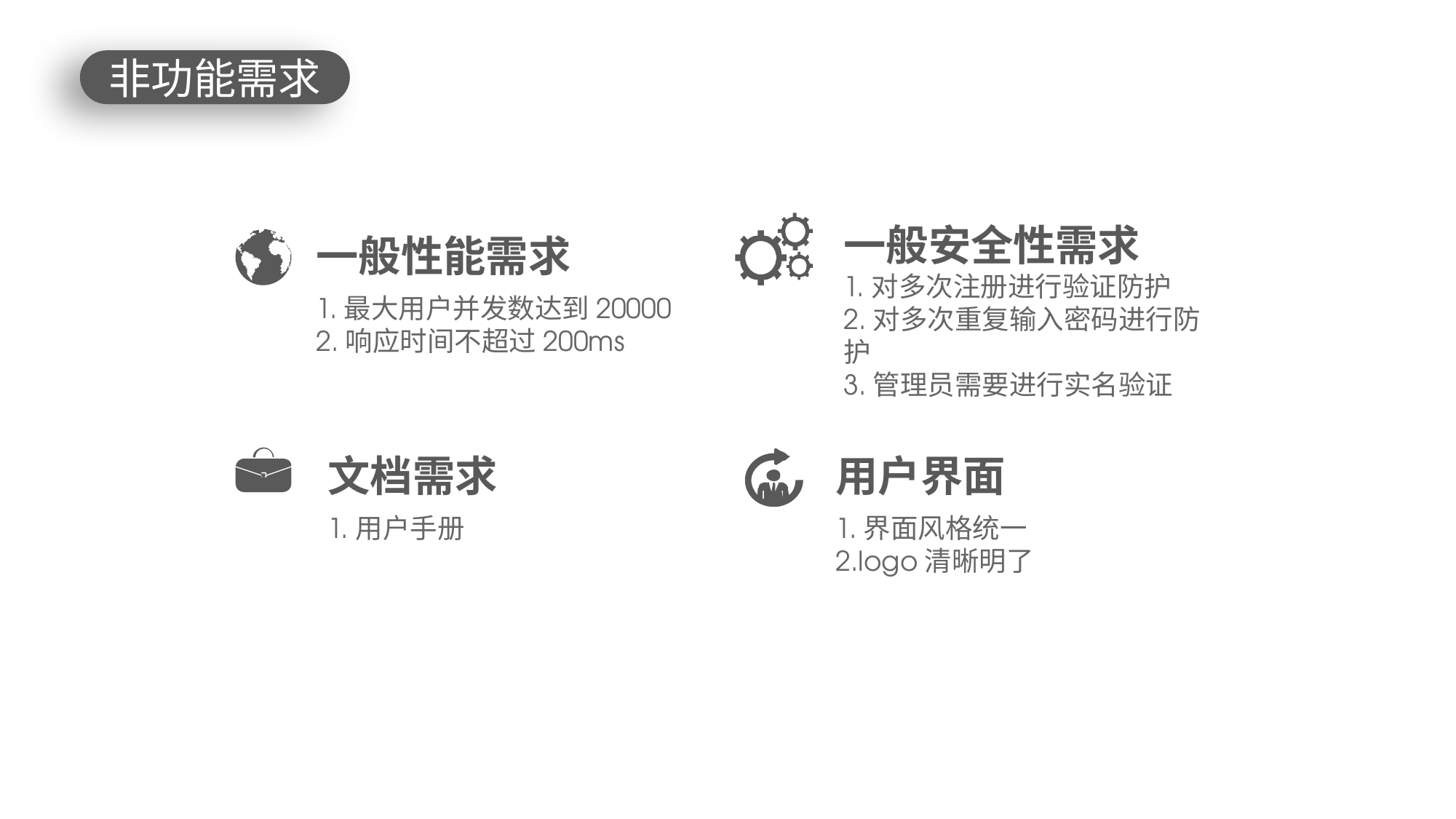

非功能需求
一般安全性需求
1.对多次注册进行验证防护
2.对多次重复输入密码进行防护
3.管理员需要进行实名验证

一般性能需求

1.最大用户并发数达到20000
2.响应时间不超过200ms

文档需求

1.用户手册
用户界面

1.界面风格统一
2.logo清晰明了